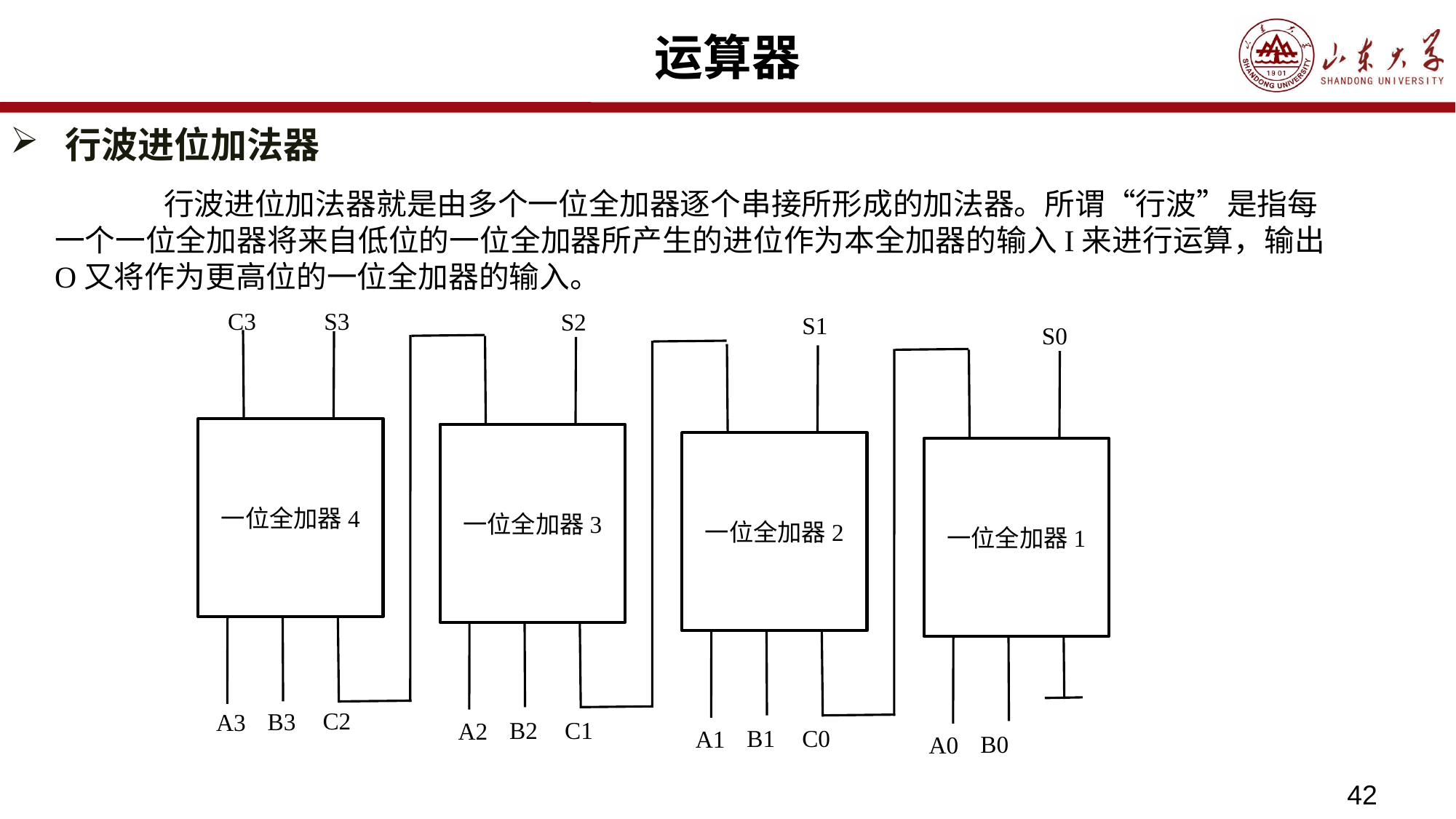

# 运算器
行波进位加法器
	行波进位加法器就是由多个一位全加器逐个串接所形成的加法器。所谓“行波”是指每一个一位全加器将来自低位的一位全加器所产生的进位作为本全加器的输入I来进行运算，输出O又将作为更高位的一位全加器的输入。
C3
S3
S2
S1
S0
一位全加器4
一位全加器3
一位全加器2
一位全加器1
C2
B3
A3
C1
B2
A2
C0
B1
A1
B0
A0
42